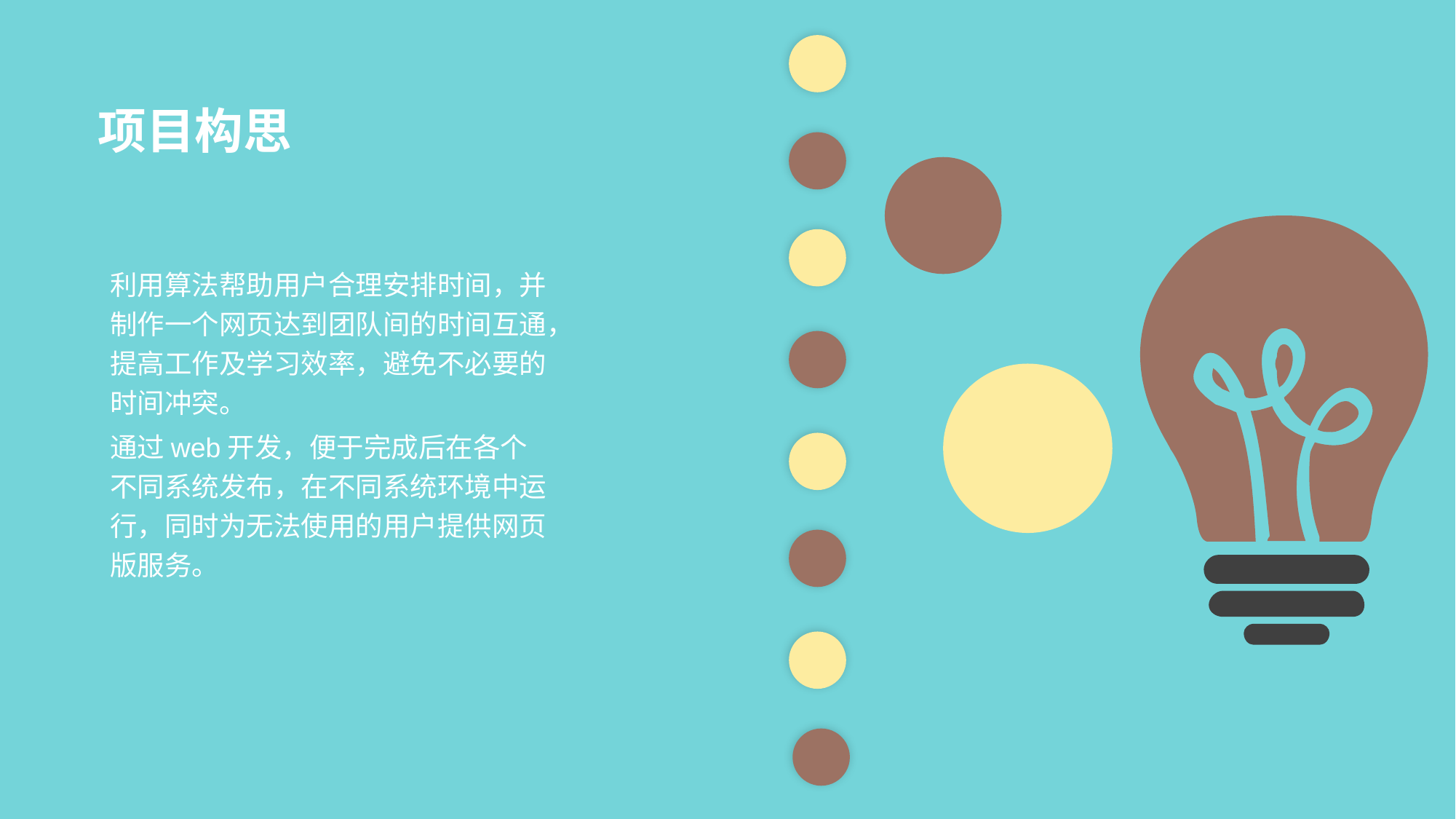

项目构思

利用算法帮助用户合理安排时间，并制作一个网页达到团队间的时间互通，提高工作及学习效率，避免不必要的时间冲突。
通过web开发，便于完成后在各个不同系统发布，在不同系统环境中运行，同时为无法使用的用户提供网页版服务。